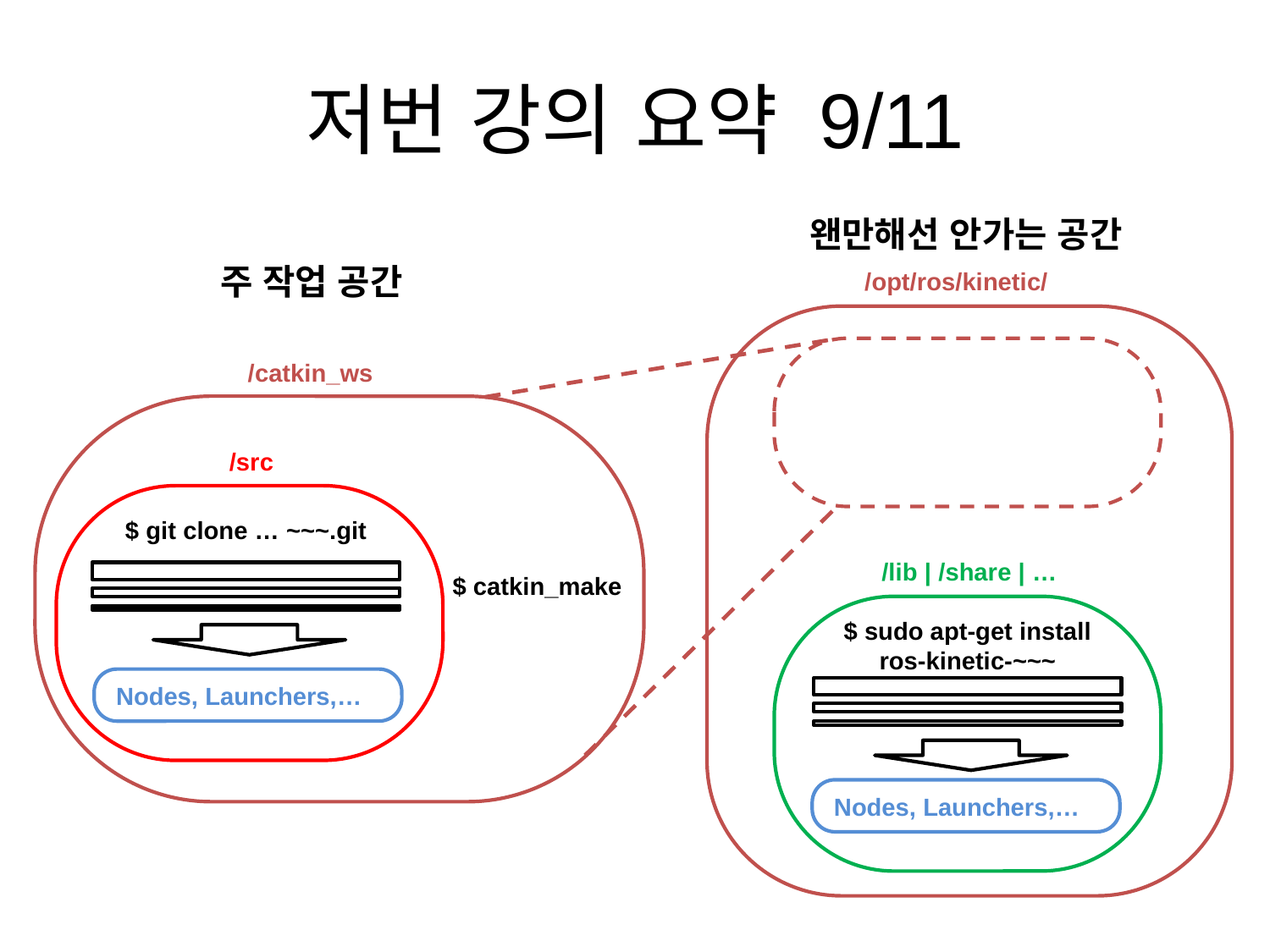

# 저번 강의 요약 9/11
왠만해선 안가는 공간
주 작업 공간
/opt/ros/kinetic/

/catkin_ws

/src

$ git clone … ~~~.git

/lib | /share | …
$ catkin_make

$ sudo apt-get install ros-kinetic-~~~

Nodes, Launchers,…

Nodes, Launchers,…